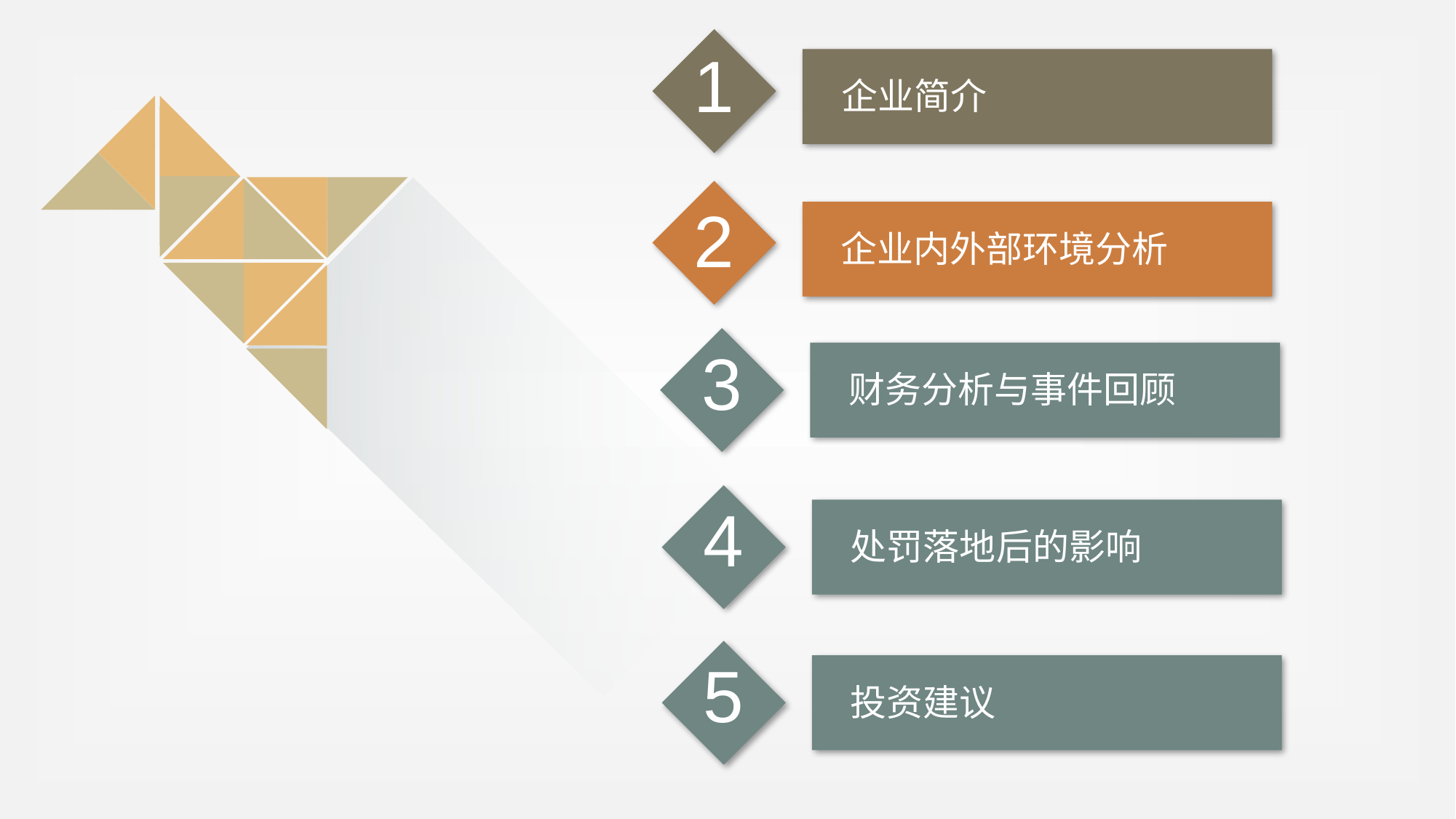

1

企业简介

2

企业内外部环境分析

3

财务分析与事件回顾

4

处罚落地后的影响

5

投资建议